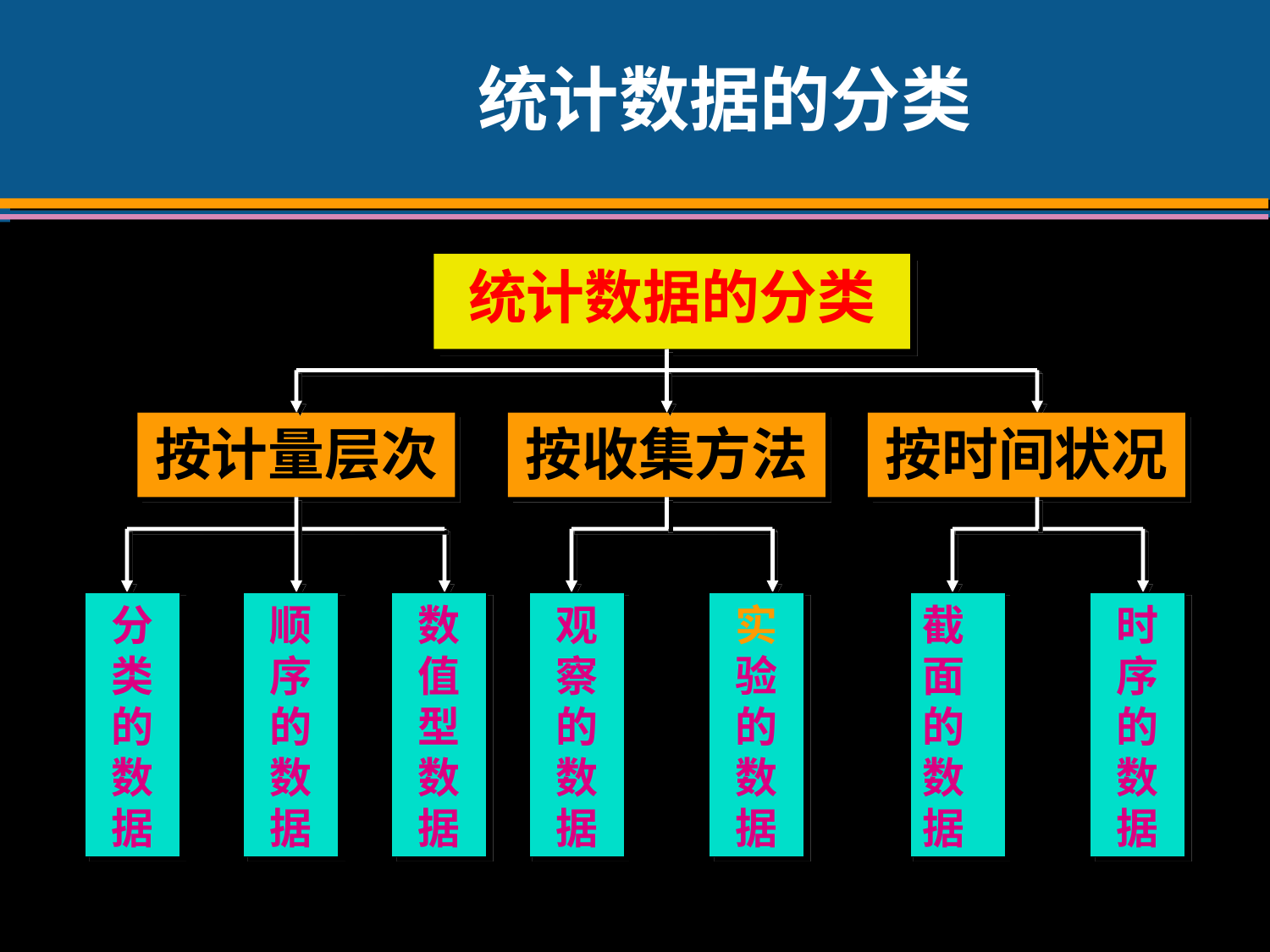

# 统计数据的分类

统计数据的分类

按计量层次

分类的数据
顺序的数据
数值型数据

按收集方法

观察的数据
实验的数据

按时间状况

截
面
的
数
据
时序的数据